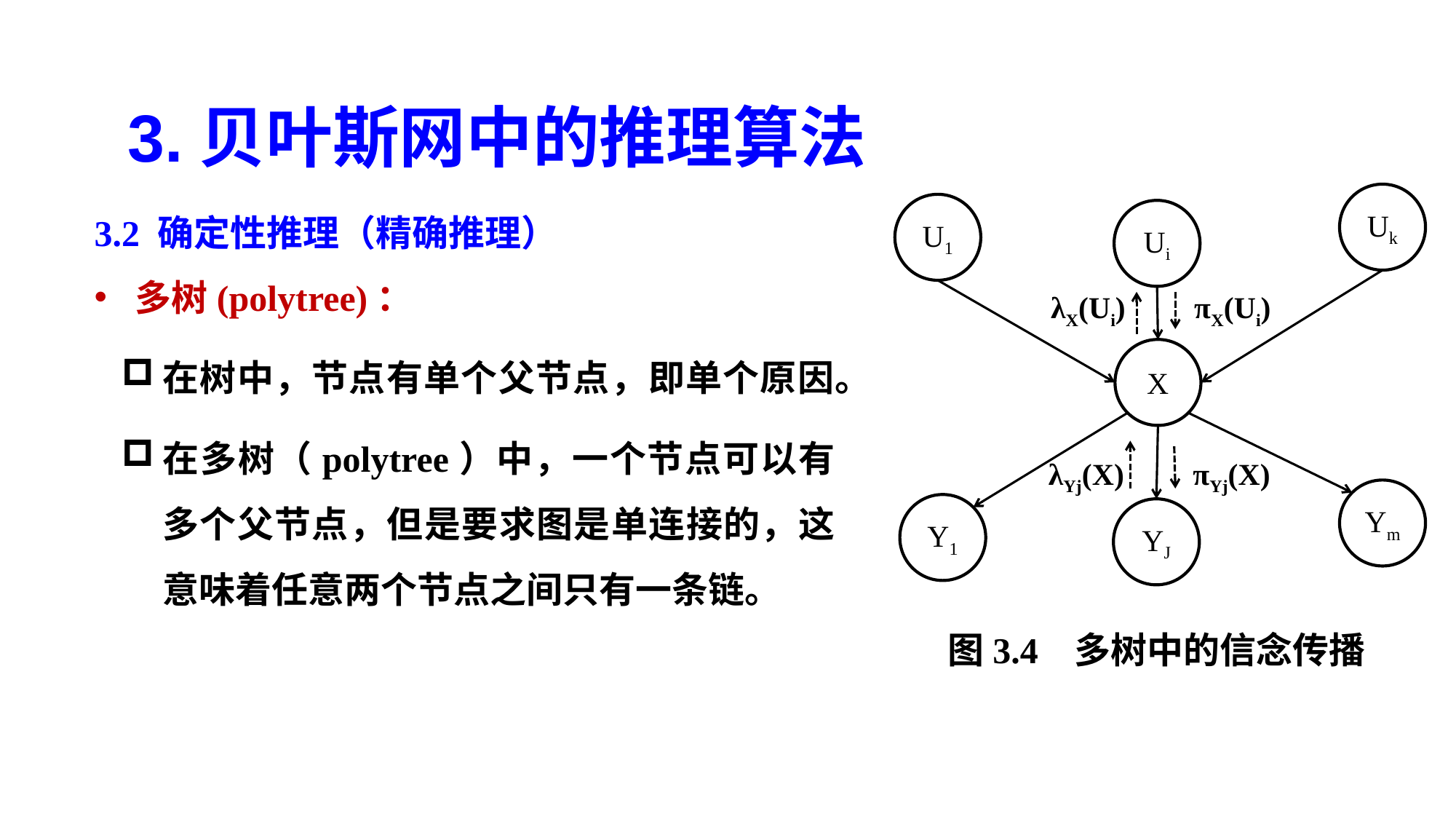

3.贝叶斯网中的推理算法
3.2 确定性推理（精确推理）
多树(polytree)：
在树中，节点有单个父节点，即单个原因。
在多树（polytree）中，一个节点可以有多个父节点，但是要求图是单连接的，这意味着任意两个节点之间只有一条链。

Uk
U1
Ui
X
Ym
Y1
YJ
λX(Ui)         πX(Ui)
 λYj(X)         πYj(X)
图3.4   多树中的信念传播